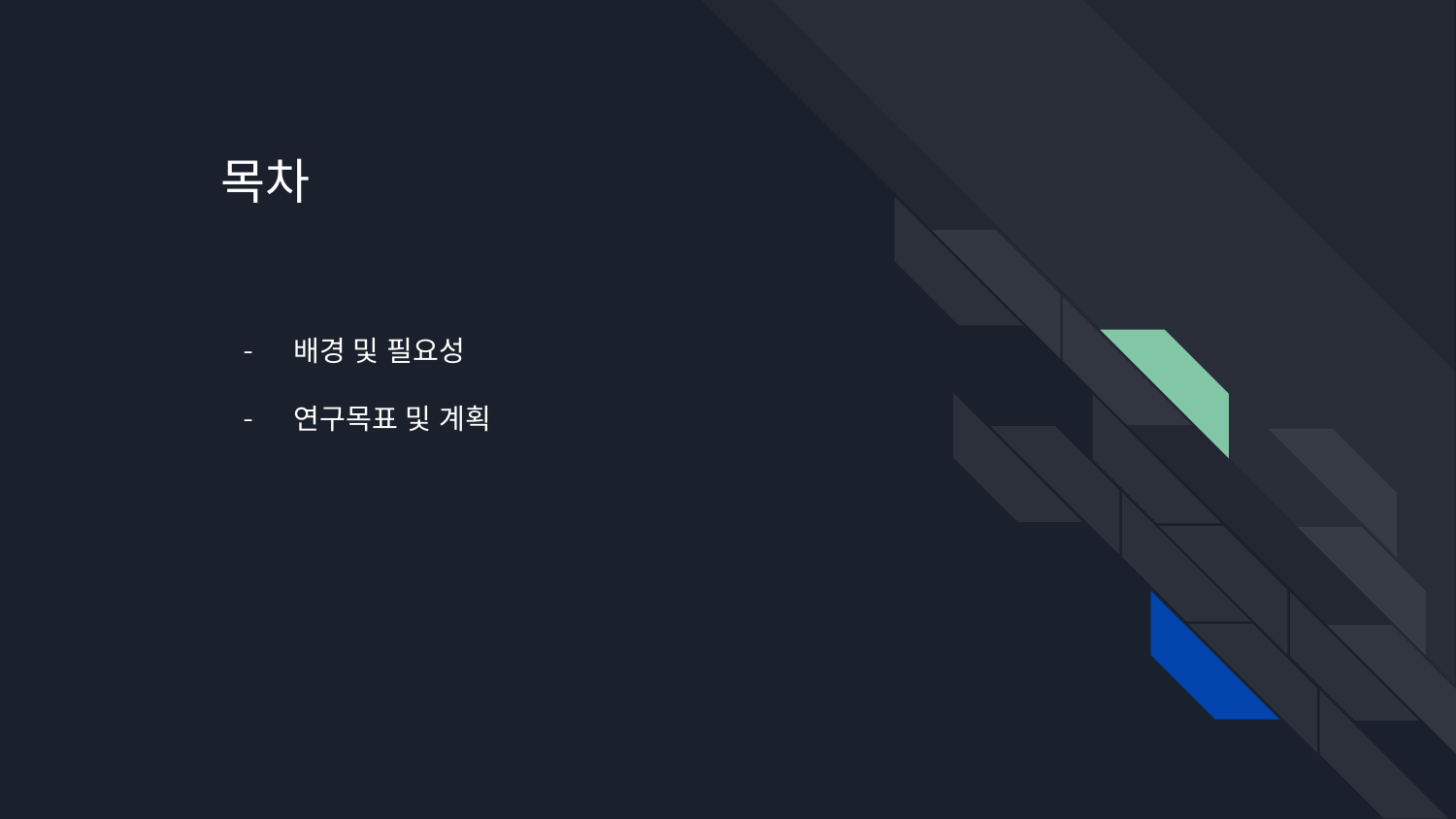

목차
배경 및 필요성
연구목표 및 계획